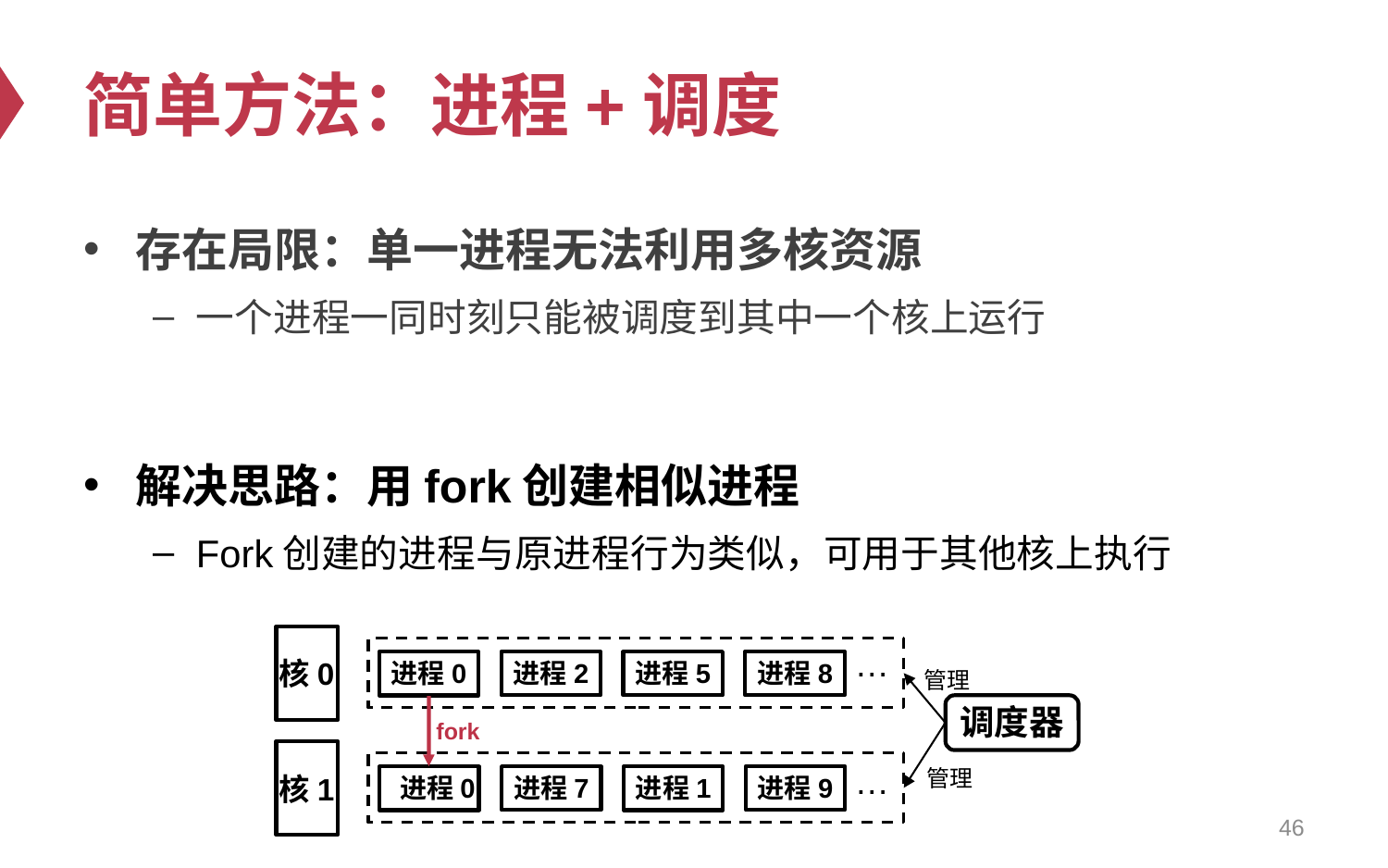

# 简单方法：进程+调度
存在局限：单一进程无法利用多核资源
一个进程一同时刻只能被调度到其中一个核上运行

解决思路：用fork创建相似进程
Fork创建的进程与原进程行为类似，可用于其他核上执行

…

核0
进程8
进程2
进程5
进程0

管理
调度器

fork

…

管理
核1
进程0’
进程9
进程7
进程1

46